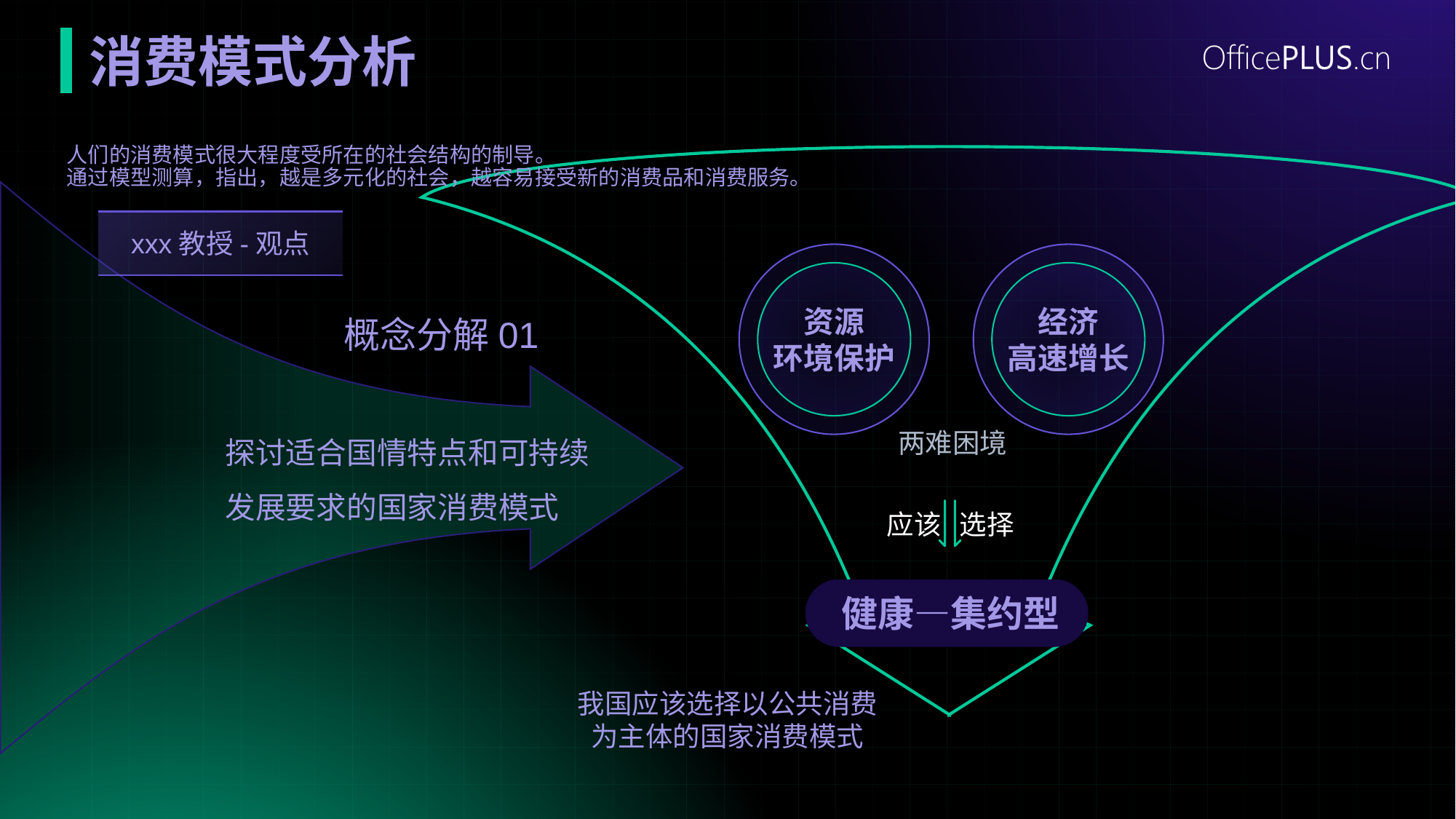

# 消费模式分析

人们的消费模式很大程度受所在的社会结构的制导。
通过模型测算，指出，越是多元化的社会，越容易接受新的消费品和消费服务。

xxx教授-观点

资源
环境保护
经济
高速增长
概念分解01

探讨适合国情特点和可持续发展要求的国家消费模式
两难困境

应该   选择

健康—集约型
我国应该选择以公共消费
为主体的国家消费模式